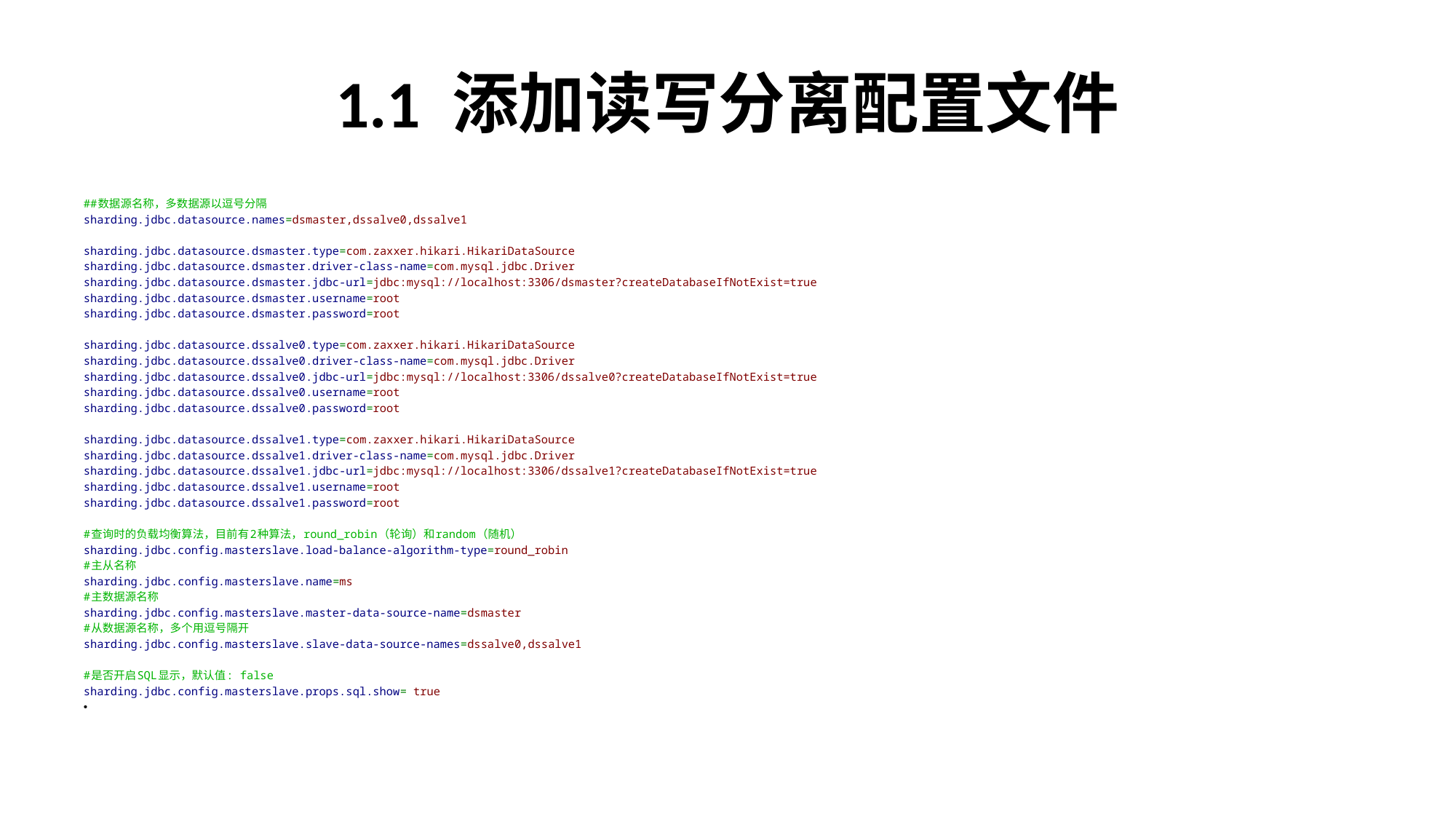

# 1.1 添加读写分离配置文件
##数据源名称，多数据源以逗号分隔
sharding.jdbc.datasource.names=dsmaster,dssalve0,dssalve1

sharding.jdbc.datasource.dsmaster.type=com.zaxxer.hikari.HikariDataSource
sharding.jdbc.datasource.dsmaster.driver-class-name=com.mysql.jdbc.Driver
sharding.jdbc.datasource.dsmaster.jdbc-url=jdbc:mysql://localhost:3306/dsmaster?createDatabaseIfNotExist=true
sharding.jdbc.datasource.dsmaster.username=root
sharding.jdbc.datasource.dsmaster.password=root

sharding.jdbc.datasource.dssalve0.type=com.zaxxer.hikari.HikariDataSource
sharding.jdbc.datasource.dssalve0.driver-class-name=com.mysql.jdbc.Driver
sharding.jdbc.datasource.dssalve0.jdbc-url=jdbc:mysql://localhost:3306/dssalve0?createDatabaseIfNotExist=true
sharding.jdbc.datasource.dssalve0.username=root
sharding.jdbc.datasource.dssalve0.password=root

sharding.jdbc.datasource.dssalve1.type=com.zaxxer.hikari.HikariDataSource
sharding.jdbc.datasource.dssalve1.driver-class-name=com.mysql.jdbc.Driver
sharding.jdbc.datasource.dssalve1.jdbc-url=jdbc:mysql://localhost:3306/dssalve1?createDatabaseIfNotExist=true
sharding.jdbc.datasource.dssalve1.username=root
sharding.jdbc.datasource.dssalve1.password=root

#查询时的负载均衡算法，目前有2种算法，round_robin（轮询）和random（随机）
sharding.jdbc.config.masterslave.load-balance-algorithm-type=round_robin
#主从名称
sharding.jdbc.config.masterslave.name=ms
#主数据源名称
sharding.jdbc.config.masterslave.master-data-source-name=dsmaster
#从数据源名称，多个用逗号隔开
sharding.jdbc.config.masterslave.slave-data-source-names=dssalve0,dssalve1

#是否开启SQL显示，默认值: false
sharding.jdbc.config.masterslave.props.sql.show= true